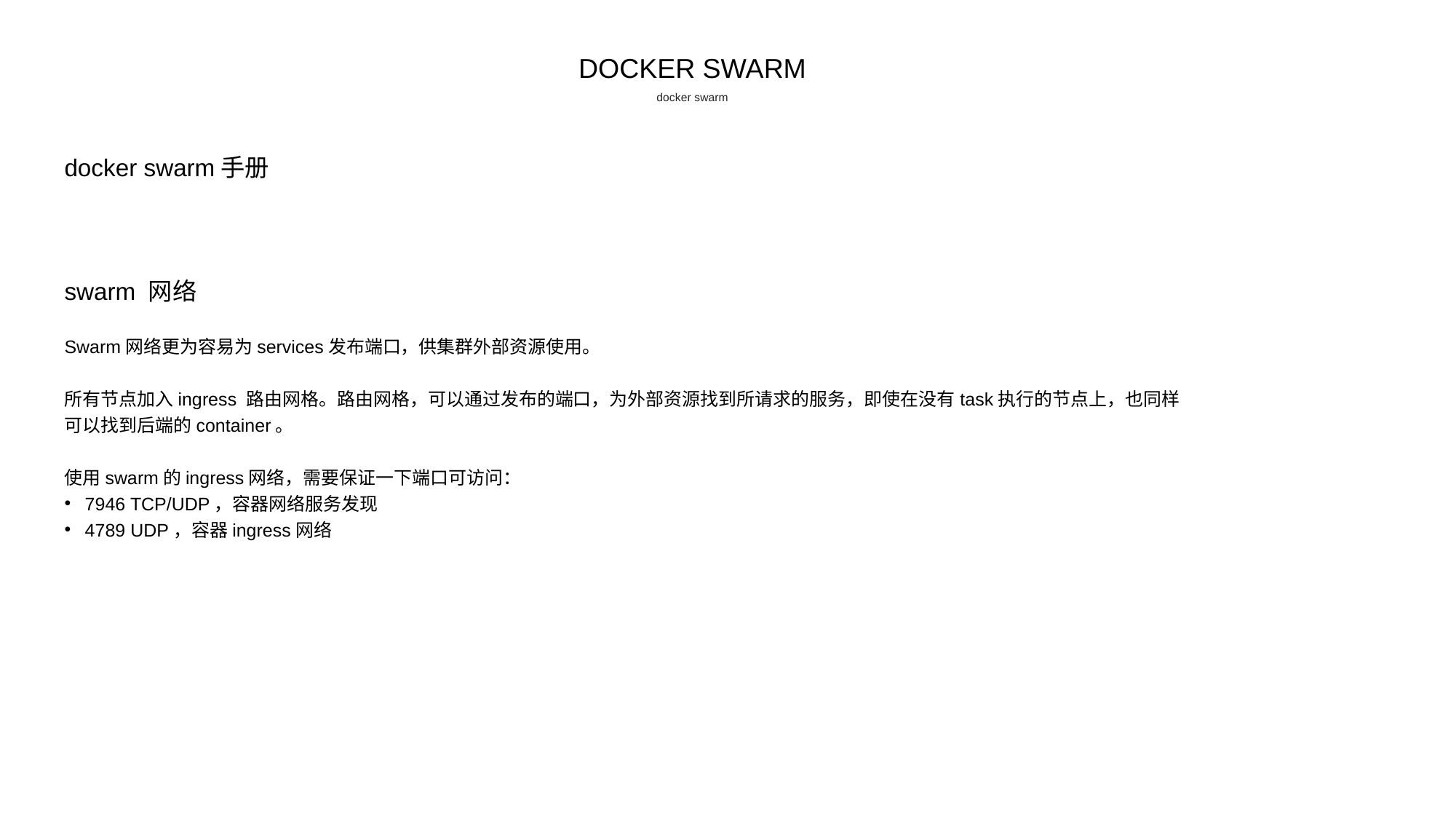

DOCKER SWARM

docker swarm
docker swarm手册
swarm 网络

Swarm网络更为容易为services发布端口，供集群外部资源使用。

所有节点加入ingress 路由网格。路由网格，可以通过发布的端口，为外部资源找到所请求的服务，即使在没有task执行的节点上，也同样可以找到后端的container。

使用swarm的ingress网络，需要保证一下端口可访问：
7946 TCP/UDP，容器网络服务发现
4789 UDP，容器ingress网络